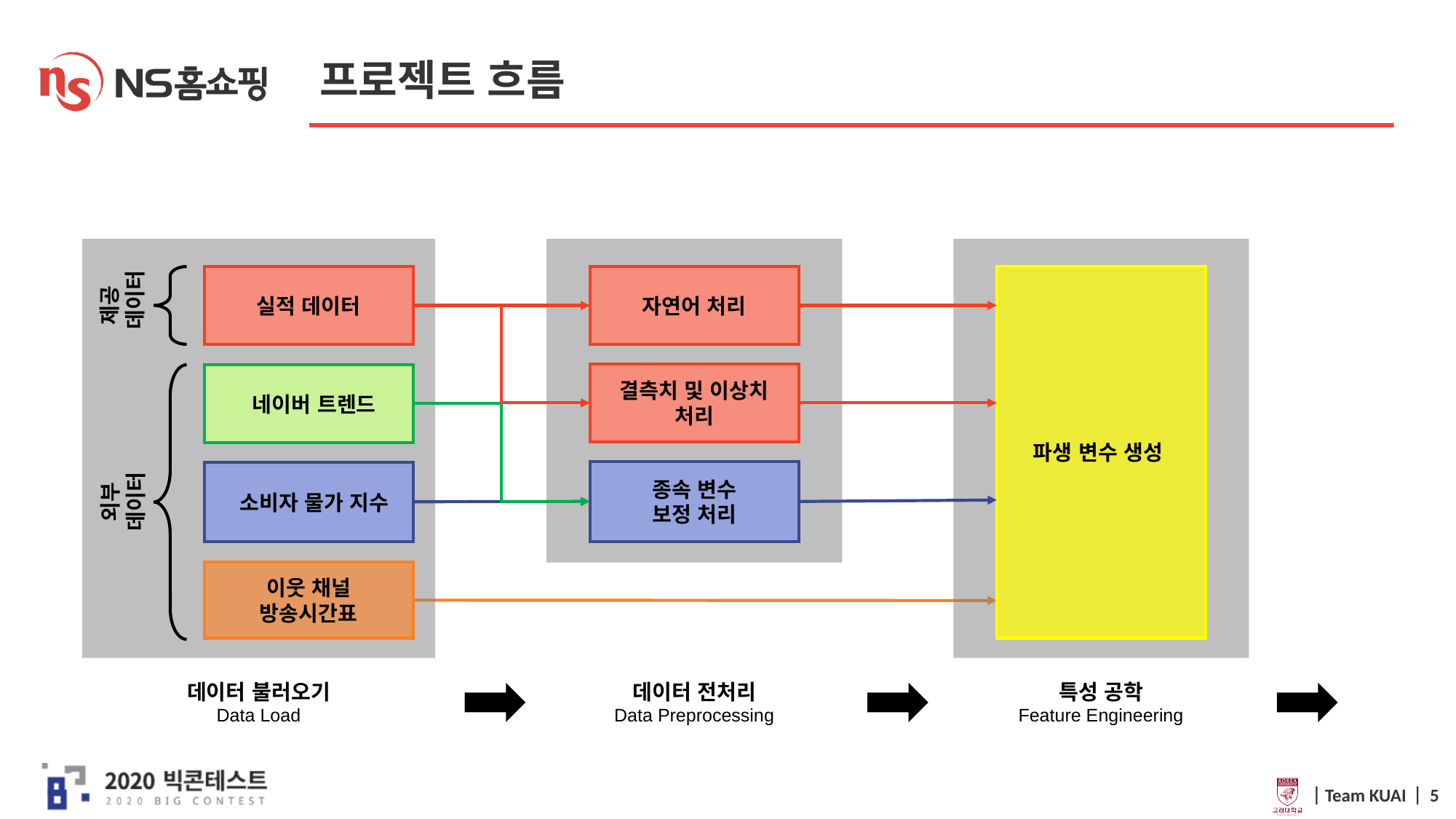

# 프로젝트 흐름

실적 데이터
제공
 데이터

 네이버 트렌드
 소비자 물가 지수
외부
데이터
이웃 채널 방송시간표
파생 변수 생성
자연어 처리
결측치 및 이상치 처리
종속 변수
보정 처리
데이터 불러오기
Data Load
데이터 전처리
Data Preprocessing
특성 공학
Feature Engineering

 ⎸Team KUAI  ⎸ 5